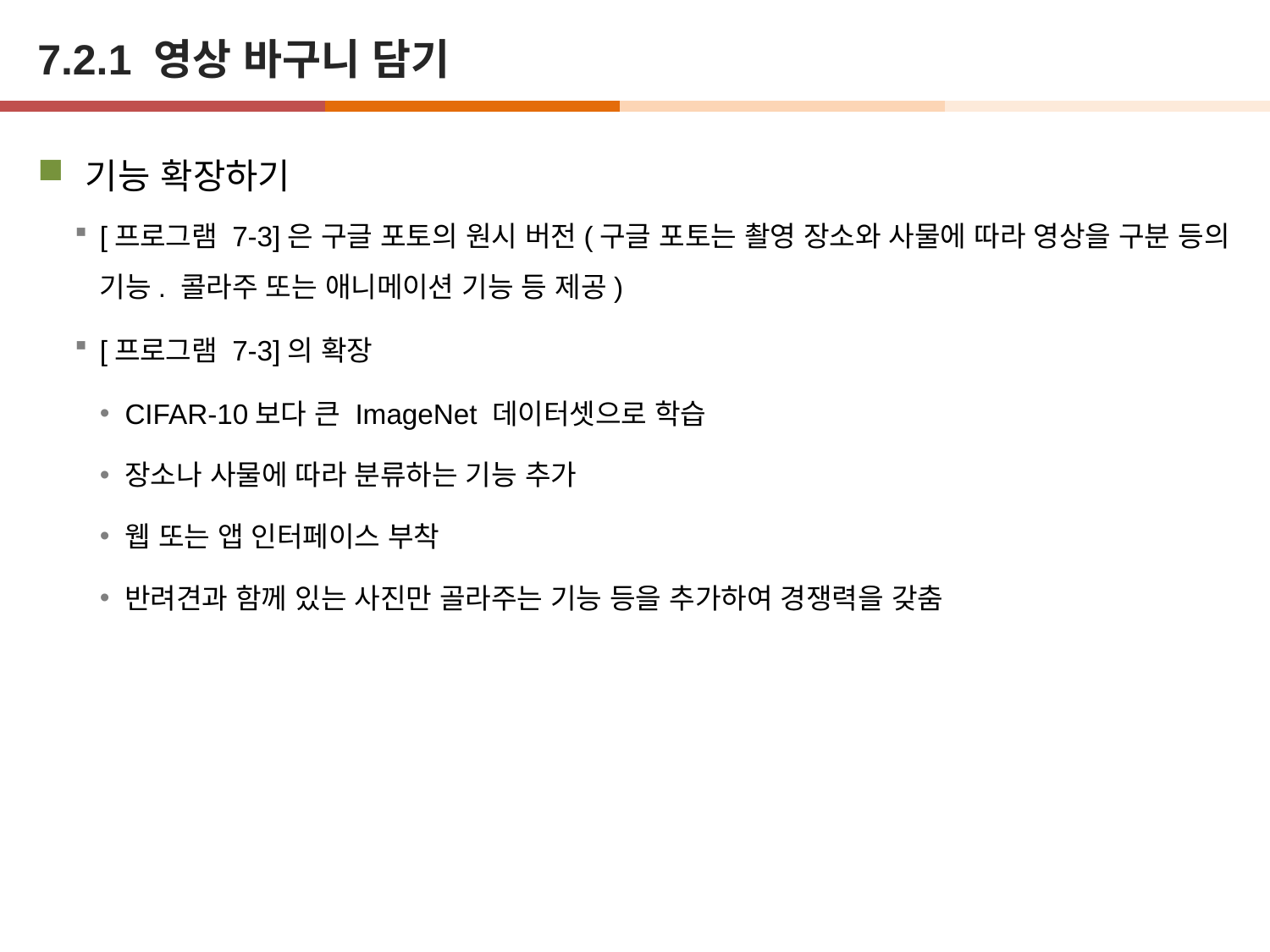

# 7.2.1 영상 바구니 담기
기능 확장하기
[프로그램 7-3]은 구글 포토의 원시 버전(구글 포토는 촬영 장소와 사물에 따라 영상을 구분 등의 기능. 콜라주 또는 애니메이션 기능 등 제공)
[프로그램 7-3]의 확장
CIFAR-10보다 큰 ImageNet 데이터셋으로 학습
장소나 사물에 따라 분류하는 기능 추가
웹 또는 앱 인터페이스 부착
반려견과 함께 있는 사진만 골라주는 기능 등을 추가하여 경쟁력을 갖춤